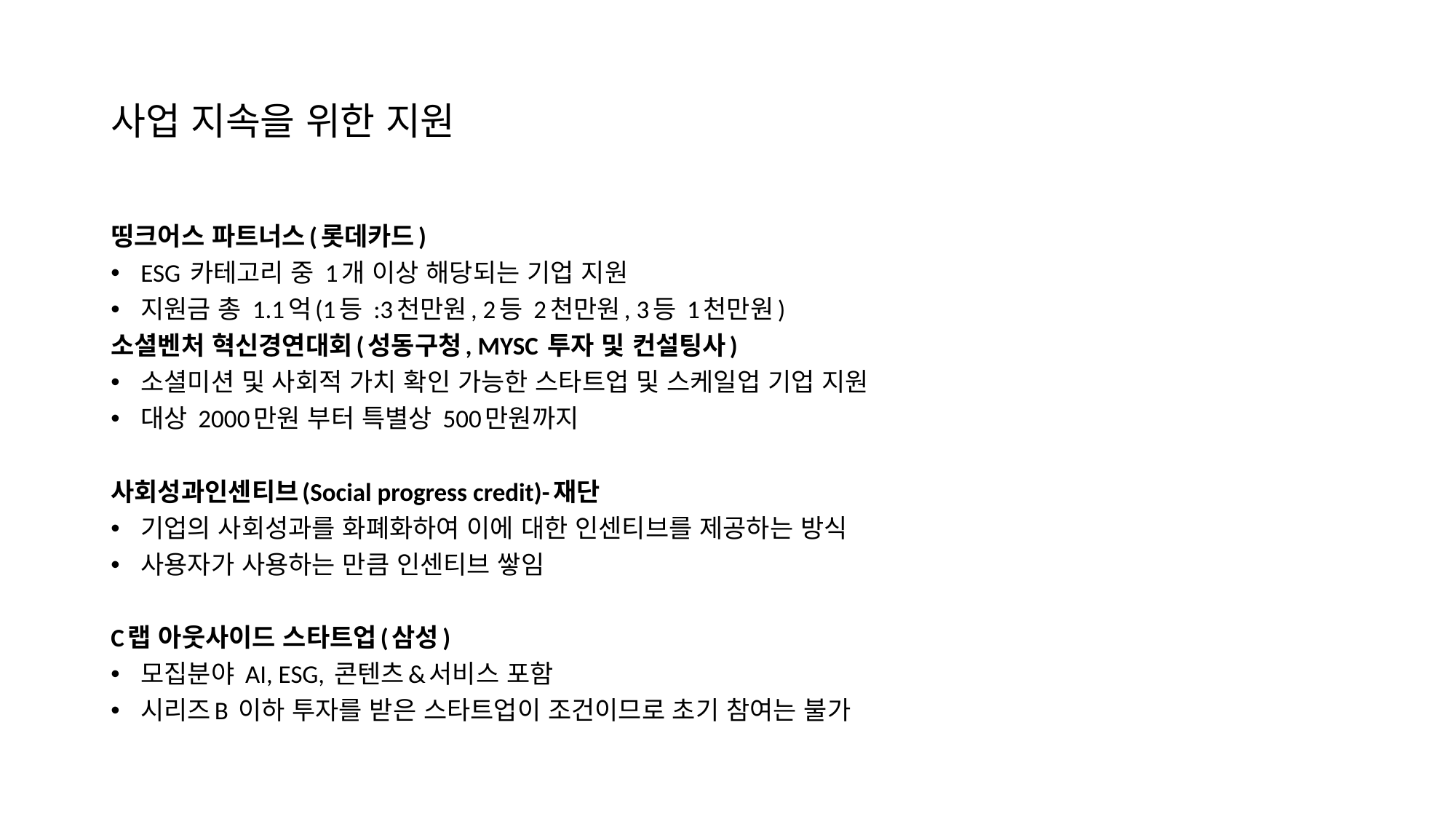

# 사업 지속을 위한 지원
띵크어스 파트너스(롯데카드)
ESG 카테고리 중 1개 이상 해당되는 기업 지원
지원금 총 1.1억(1등 :3천만원, 2등 2천만원, 3등 1천만원)
소셜벤처 혁신경연대회(성동구청, MYSC 투자 및 컨설팅사)
소셜미션 및 사회적 가치 확인 가능한 스타트업 및 스케일업 기업 지원
대상 2000만원 부터 특별상 500만원까지

사회성과인센티브(Social progress credit)-재단
기업의 사회성과를 화폐화하여 이에 대한 인센티브를 제공하는 방식
사용자가 사용하는 만큼 인센티브 쌓임

C랩 아웃사이드 스타트업(삼성)
모집분야 AI, ESG, 콘텐츠&서비스 포함
시리즈B 이하 투자를 받은 스타트업이 조건이므로 초기 참여는 불가